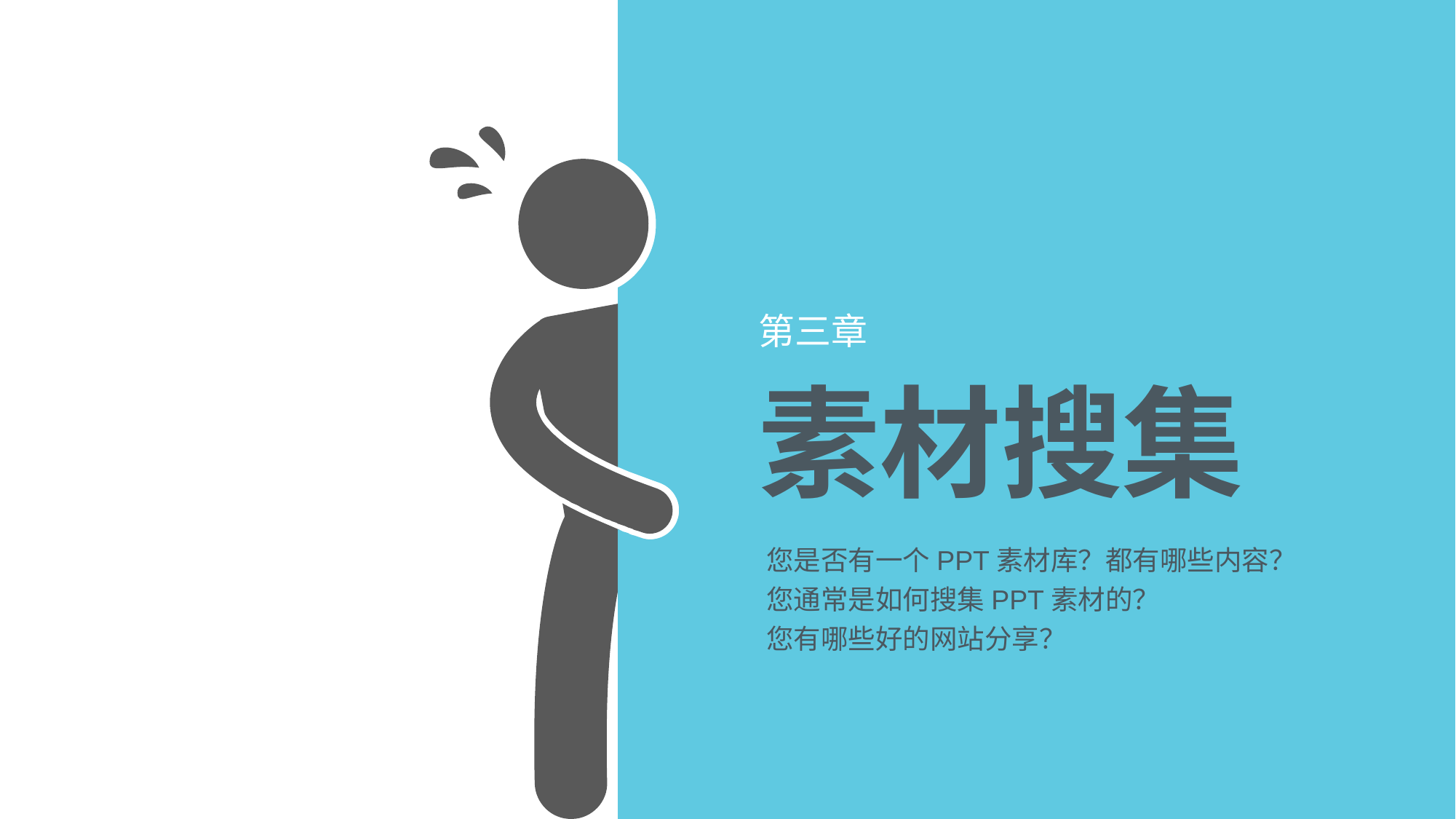

第三章
素材搜集

您是否有一个PPT素材库？都有哪些内容？
您通常是如何搜集PPT素材的？
您有哪些好的网站分享？